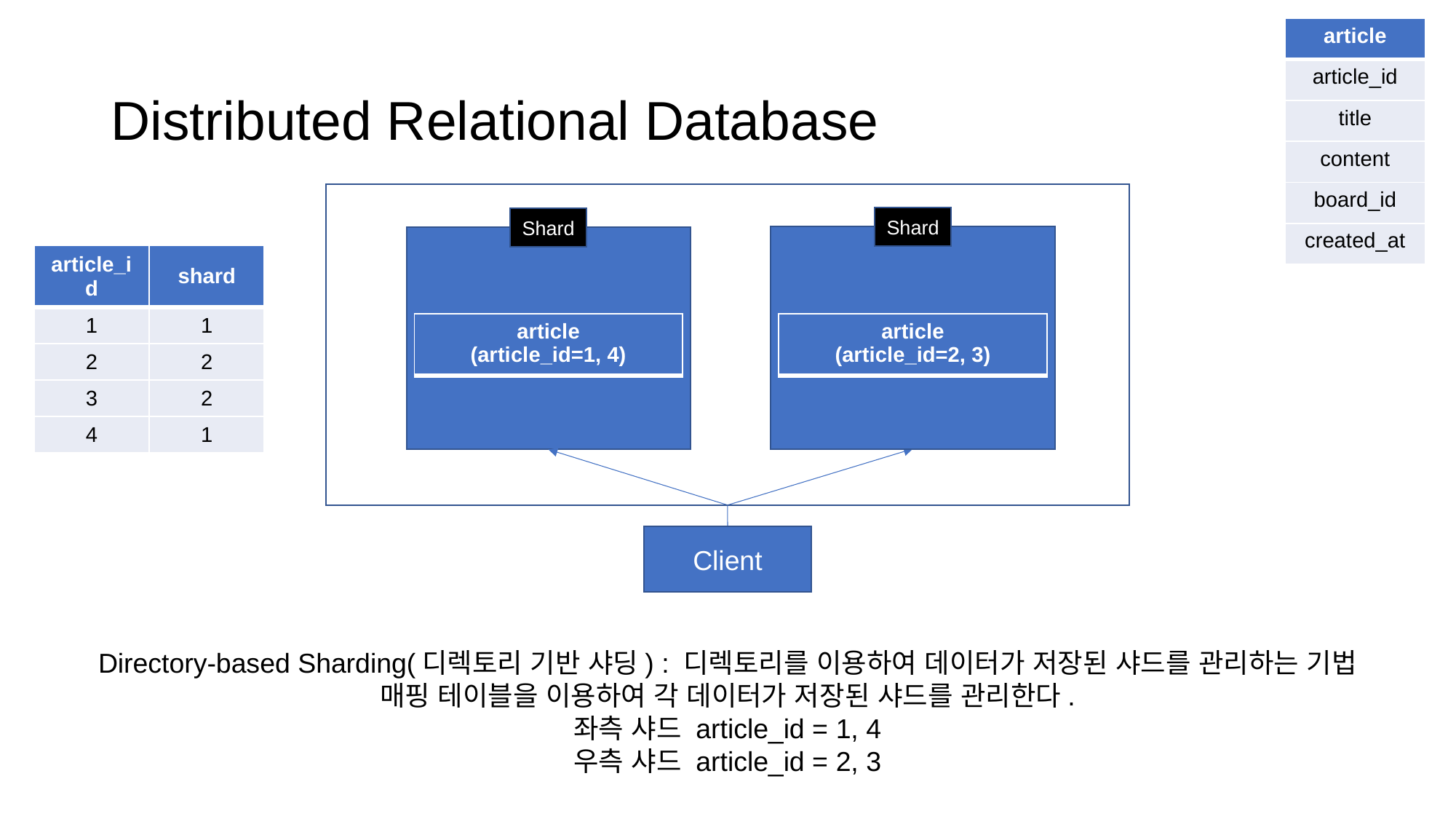

| article |
| --- |
| article\_id |
| title |
| content |
| board\_id |
| created\_at |
# Distributed Relational Database

Shard
Shard

| article\_id | shard |
| --- | --- |
| 1 | 1 |
| 2 | 2 |
| 3 | 2 |
| 4 | 1 |
| article (article\_id=1, 4) |
| --- |
| article (article\_id=2, 3) |
| --- |
Client
Directory-based Sharding(디렉토리 기반 샤딩) : 디렉토리를 이용하여 데이터가 저장된 샤드를 관리하는 기법
매핑 테이블을 이용하여 각 데이터가 저장된 샤드를 관리한다.
좌측 샤드 article_id = 1, 4
우측 샤드 article_id = 2, 3